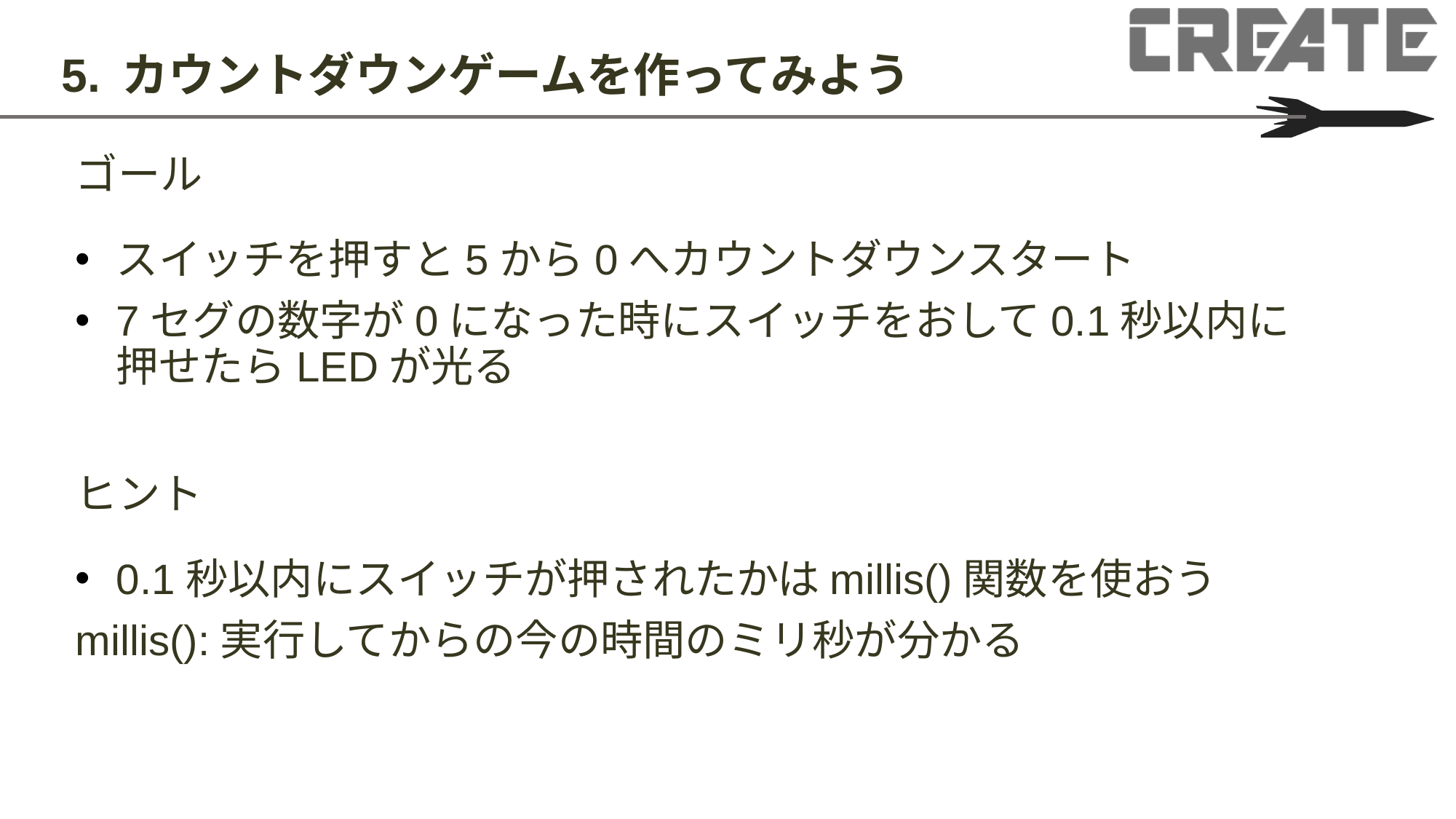

# 5. カウントダウンゲームを作ってみよう
ゴール
スイッチを押すと5から0へカウントダウンスタート
7セグの数字が0になった時にスイッチをおして0.1秒以内に押せたらLEDが光る

ヒント
0.1秒以内にスイッチが押されたかはmillis()関数を使おう
millis():実行してからの今の時間のミリ秒が分かる